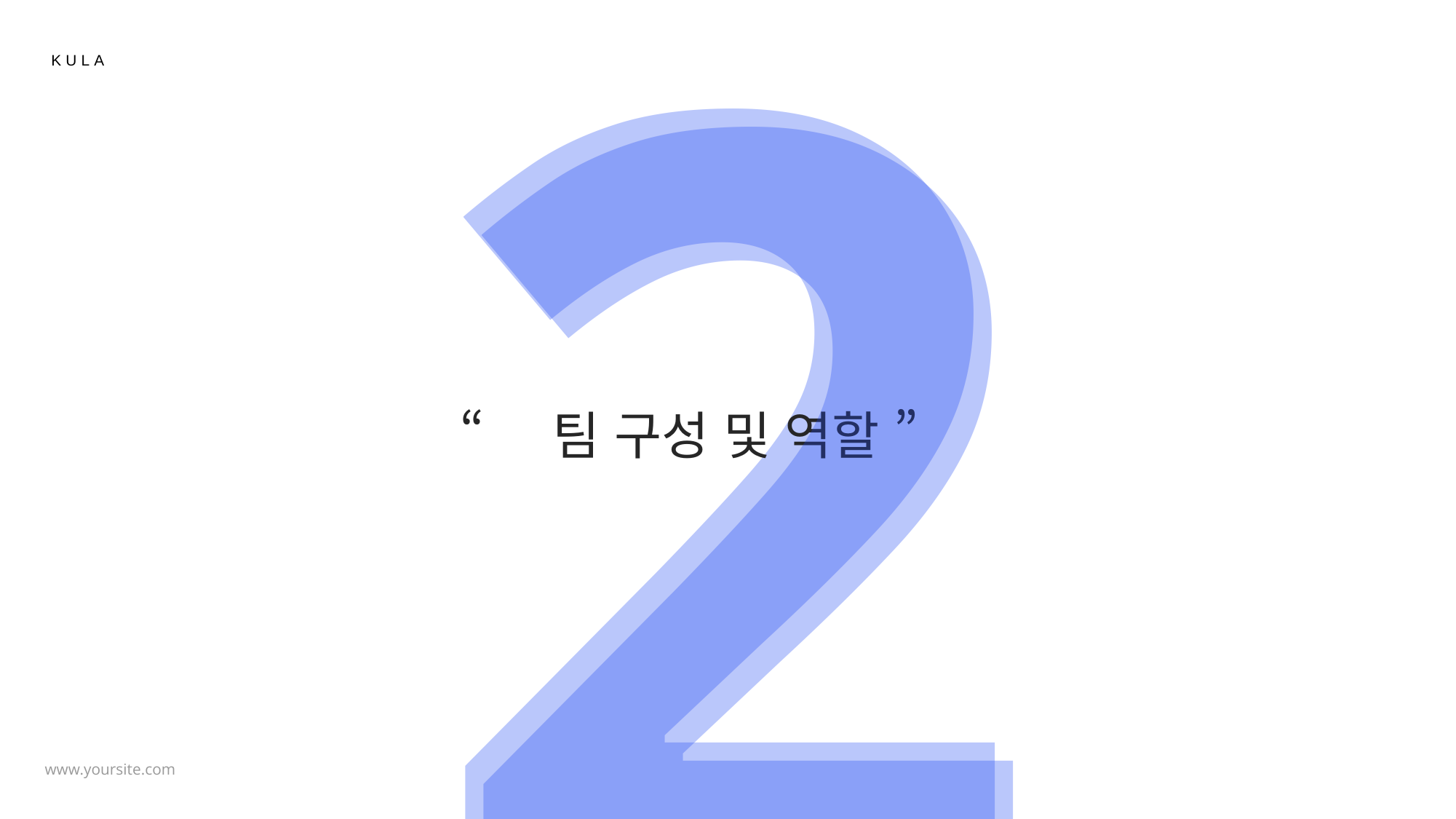

2
2
“  팀 구성 및 역할 ”